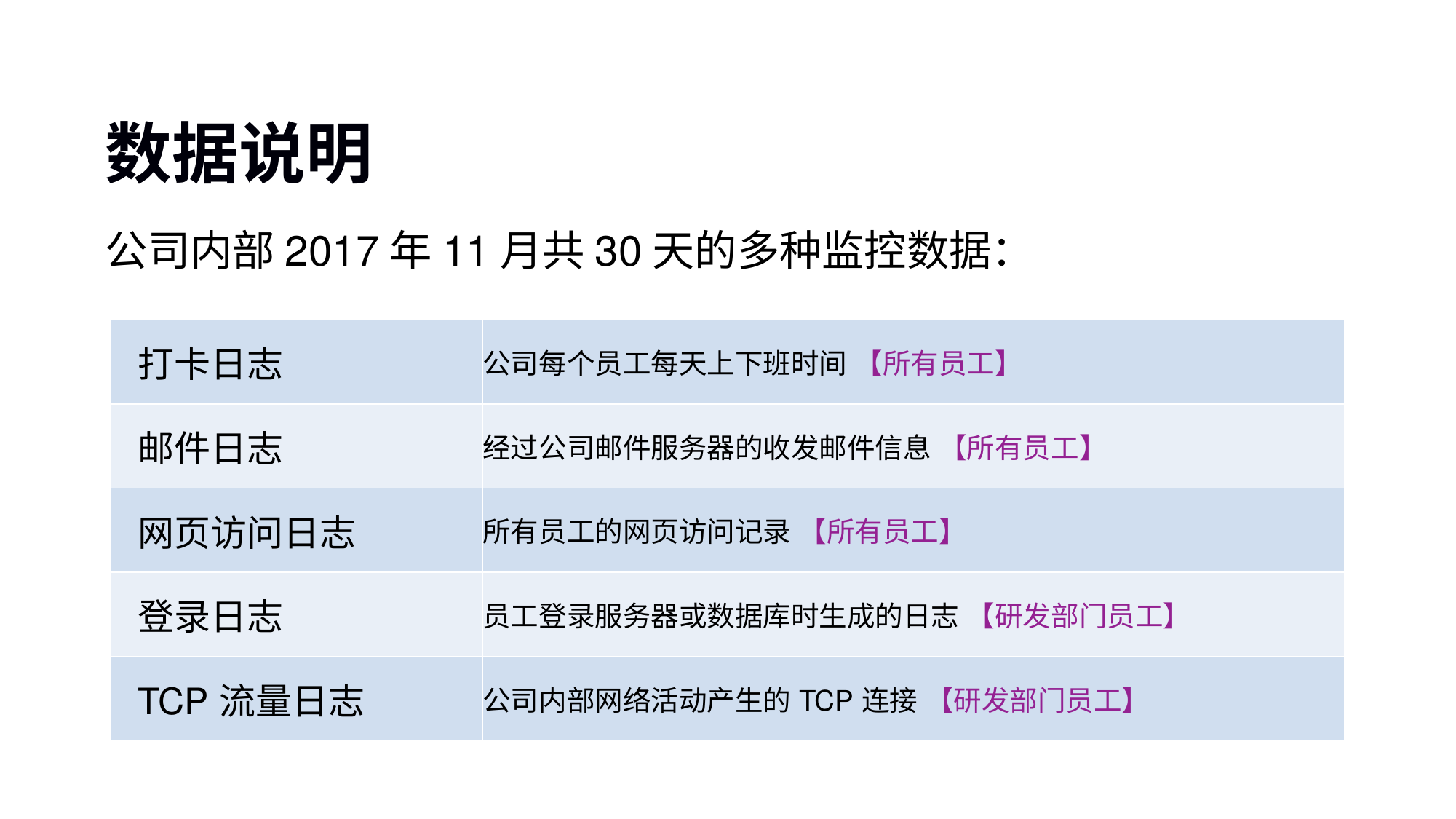

# 数据说明
公司内部2017年11月共30天的多种监控数据：

| 打卡日志 | 公司每个员工每天上下班时间 【所有员工】 |
| --- | --- |
| 邮件日志 | 经过公司邮件服务器的收发邮件信息 【所有员工】 |
| 网页访问日志 | 所有员工的网页访问记录 【所有员工】 |
| 登录日志 | 员工登录服务器或数据库时生成的日志 【研发部门员工】 |
| TCP流量日志 | 公司内部网络活动产生的TCP连接 【研发部门员工】 |